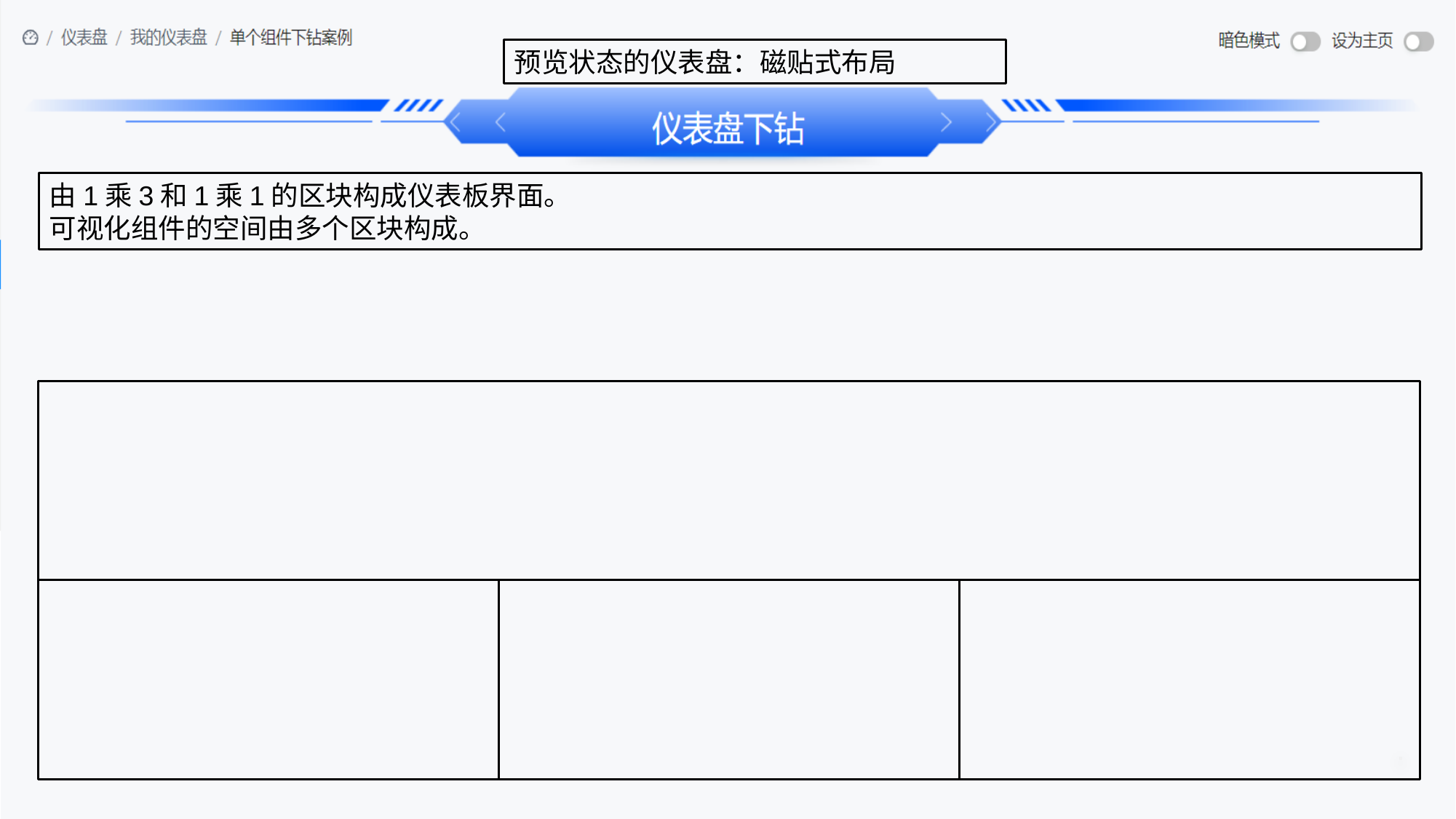

预览状态的仪表盘：磁贴式布局
由1乘3和1乘1的区块构成仪表板界面。
可视化组件的空间由多个区块构成。